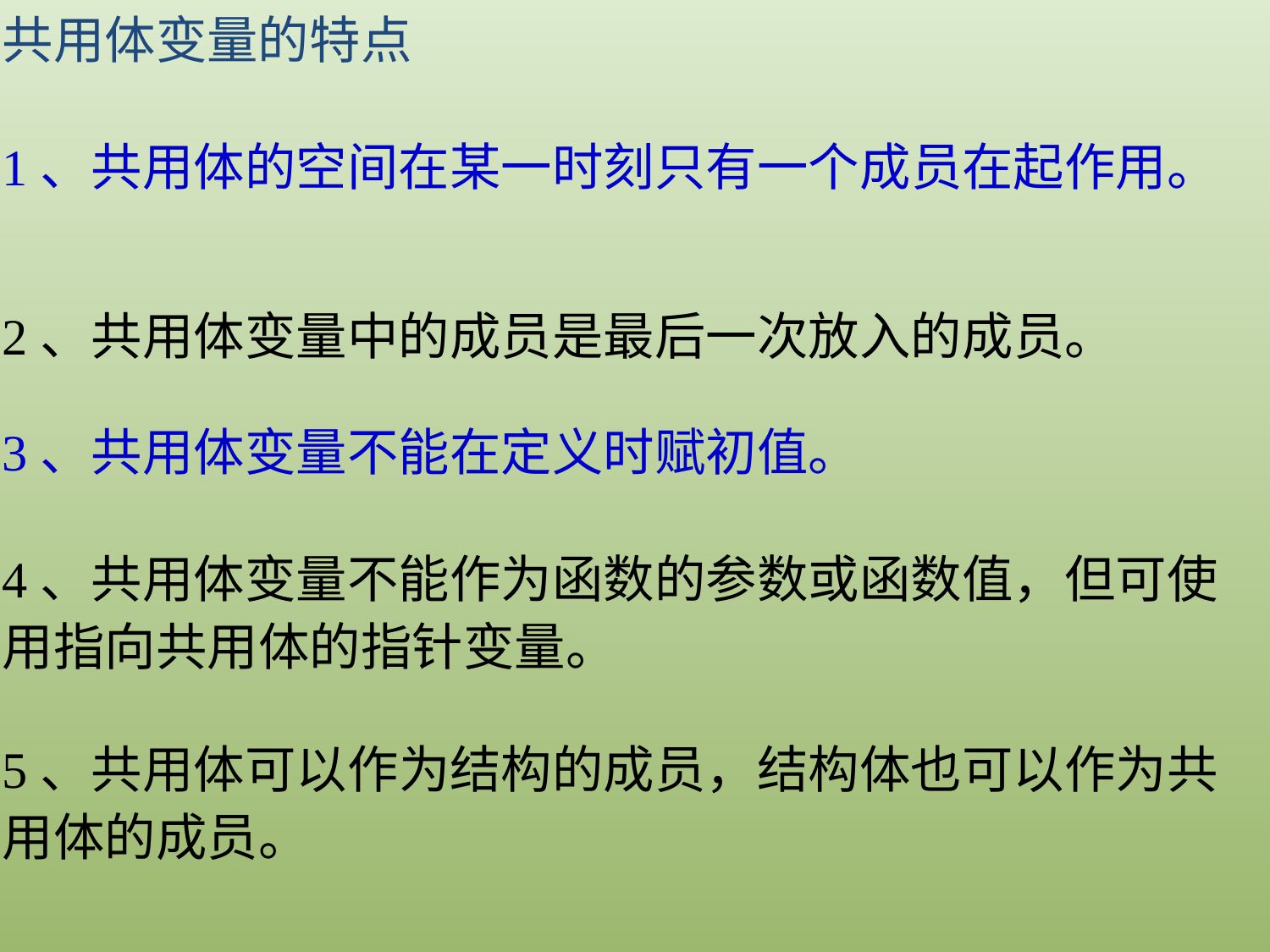

共用体变量的特点
1、共用体的空间在某一时刻只有一个成员在起作用。
2、共用体变量中的成员是最后一次放入的成员。
3、共用体变量不能在定义时赋初值。
4、共用体变量不能作为函数的参数或函数值，但可使用指向共用体的指针变量。
5、共用体可以作为结构的成员，结构体也可以作为共用体的成员。
404